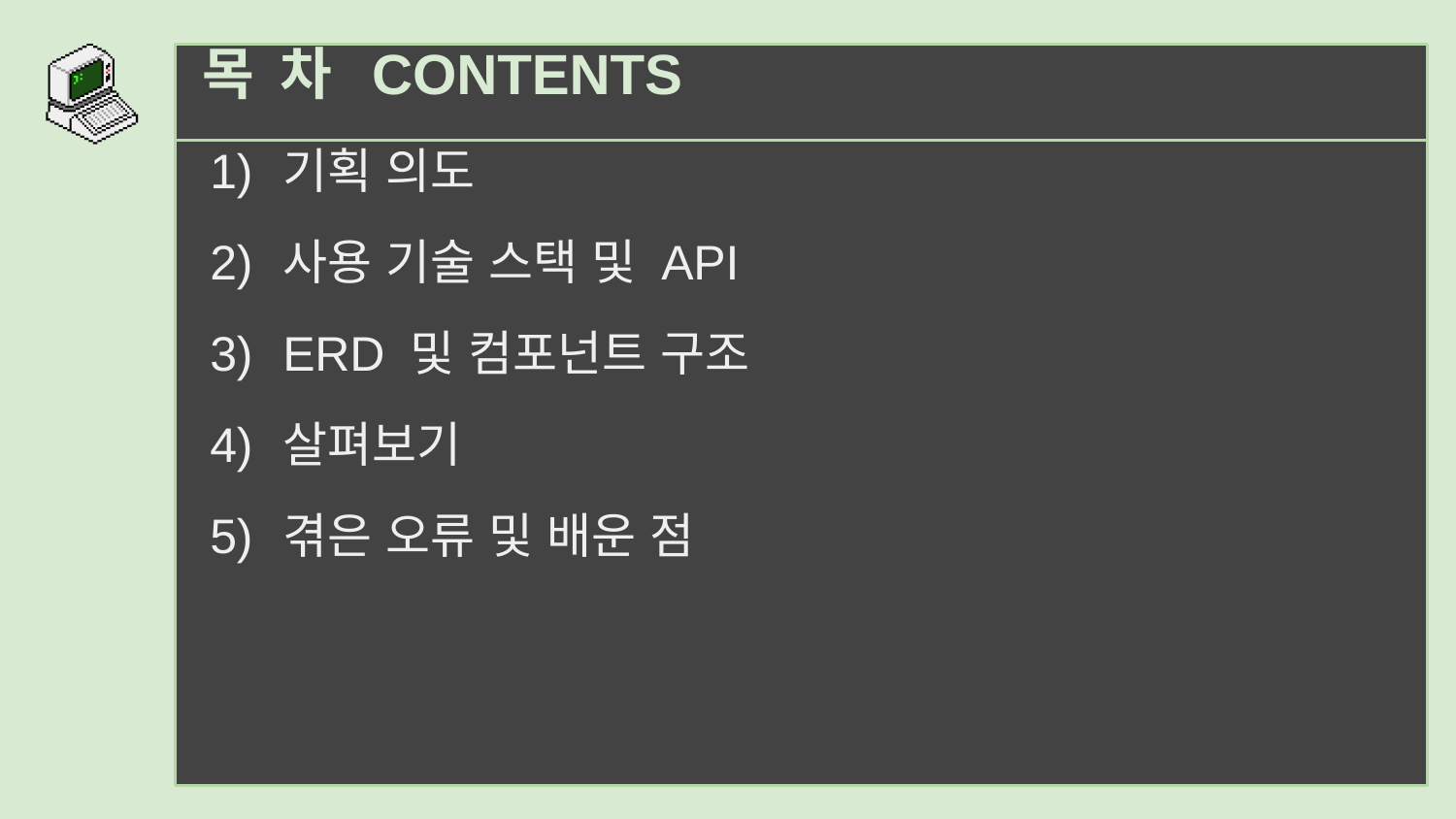

목  차  CONTENTS
기획 의도
사용 기술 스택 및 API
ERD 및 컴포넌트 구조
살펴보기
겪은 오류 및 배운 점